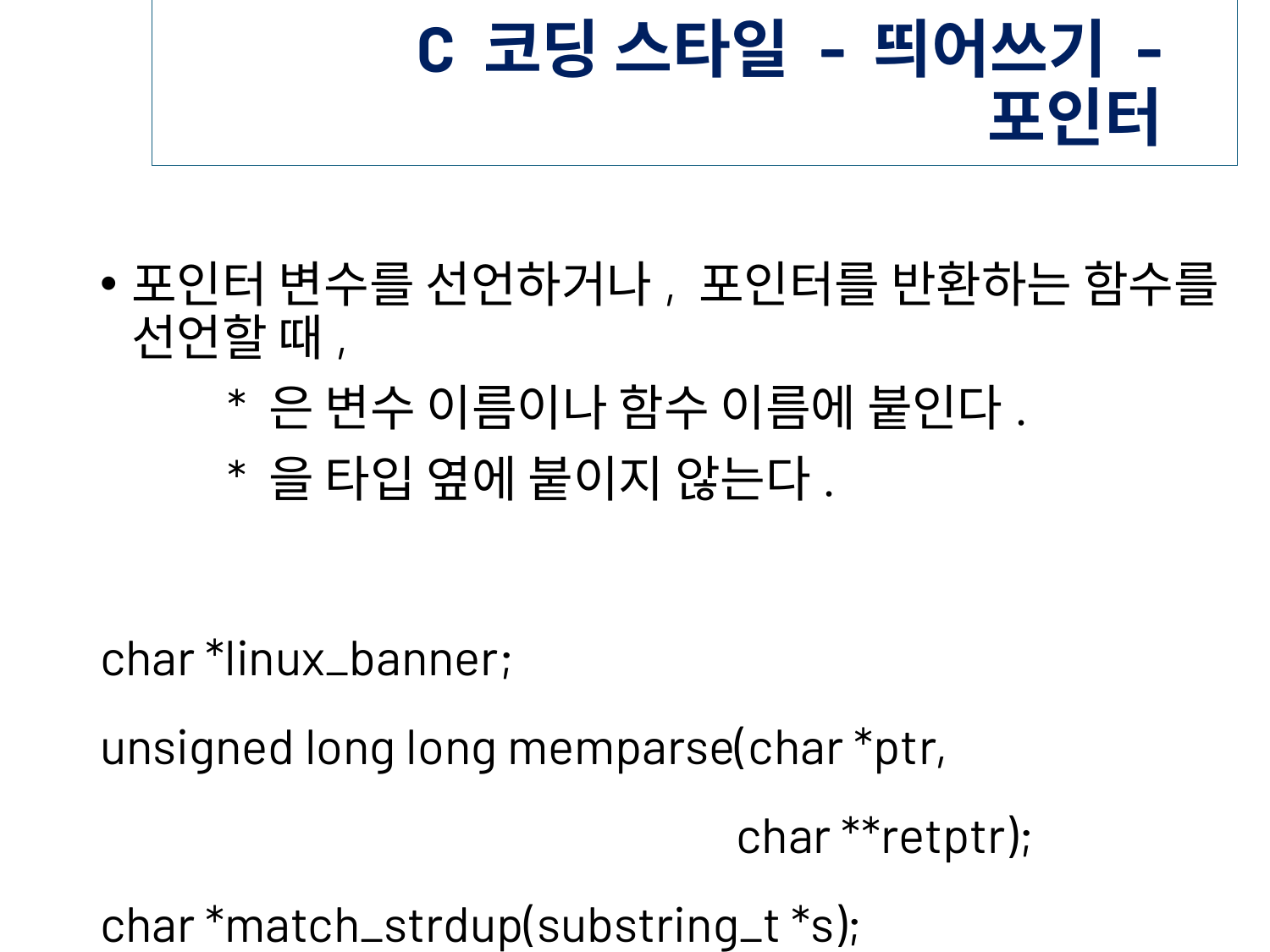

# C 코딩 스타일 - 띄어쓰기 - 포인터
포인터 변수를 선언하거나, 포인터를 반환하는 함수를 선언할 때,
	* 은 변수 이름이나 함수 이름에 붙인다.
	* 을 타입 옆에 붙이지 않는다.

char *linux_banner;
unsigned long long memparse(char *ptr,
                                                                char **retptr);
char *match_strdup(substring_t *s);